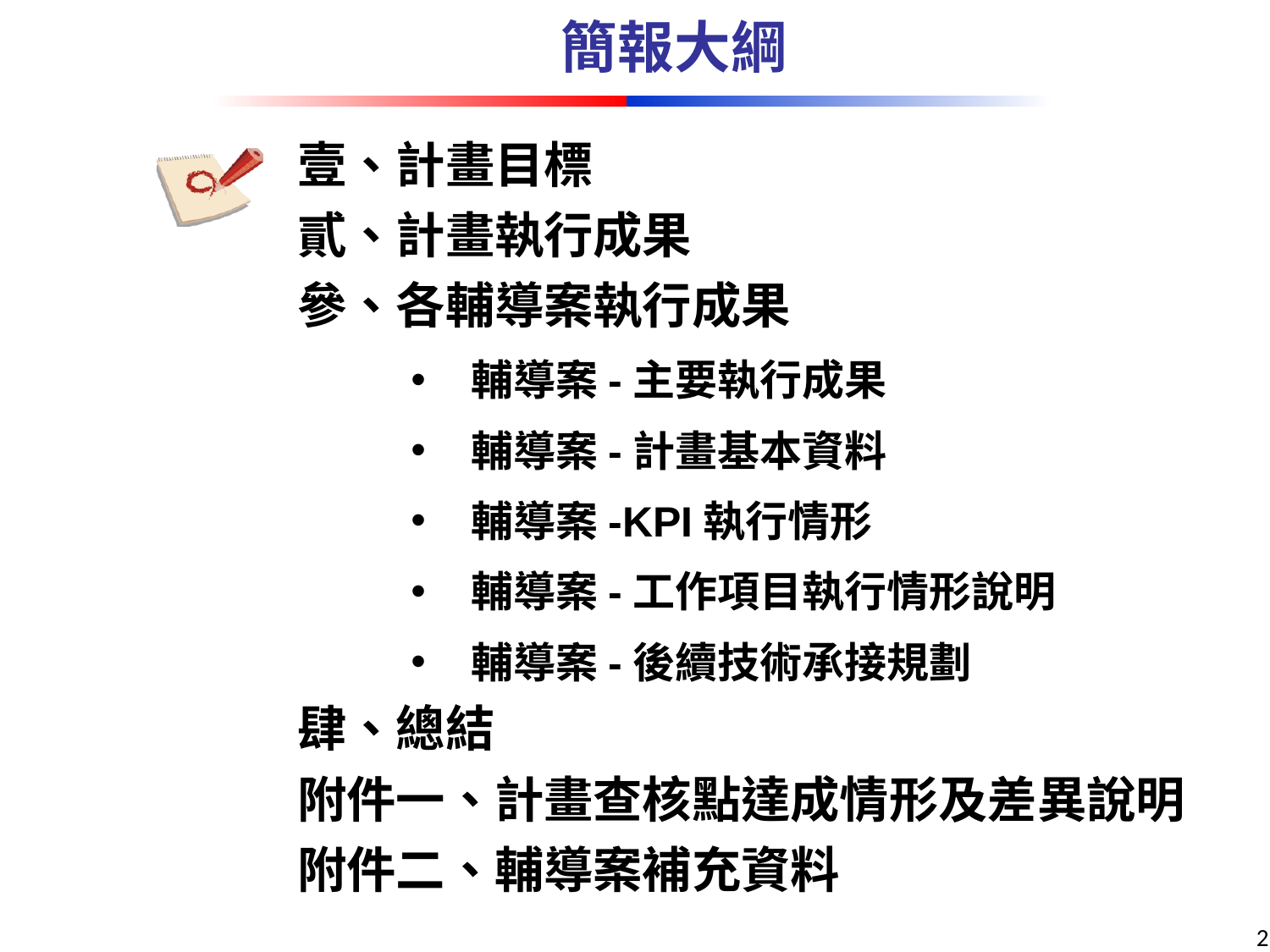

簡報大綱
壹、計畫目標
貳、計畫執行成果
參、各輔導案執行成果
輔導案-主要執行成果
輔導案-計畫基本資料
輔導案-KPI執行情形
輔導案-工作項目執行情形說明
輔導案-後續技術承接規劃
肆、總結
附件一、計畫查核點達成情形及差異說明
附件二、輔導案補充資料